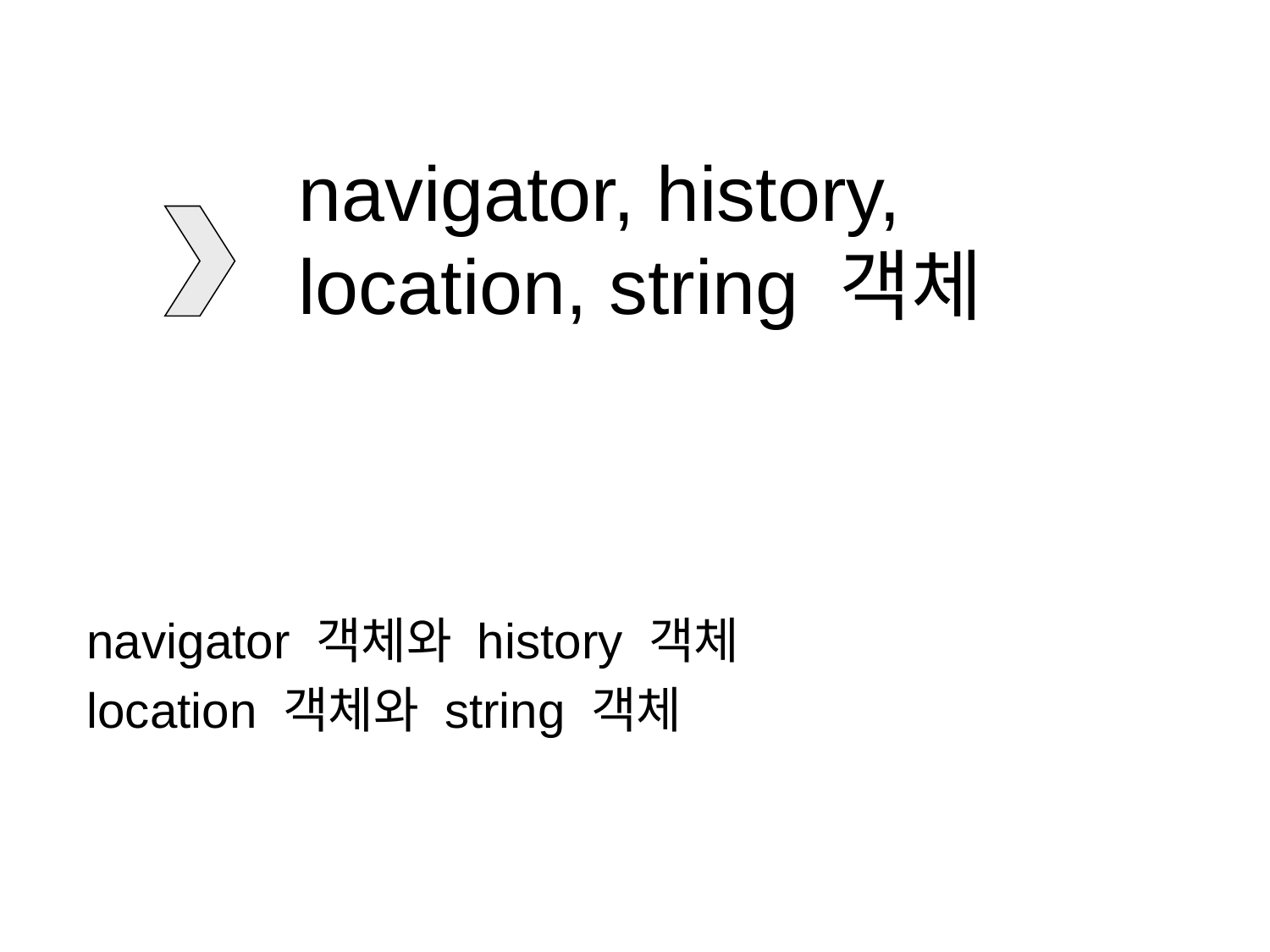

# navigator, history, location, string 객체
navigator 객체와 history 객체
location 객체와 string 객체